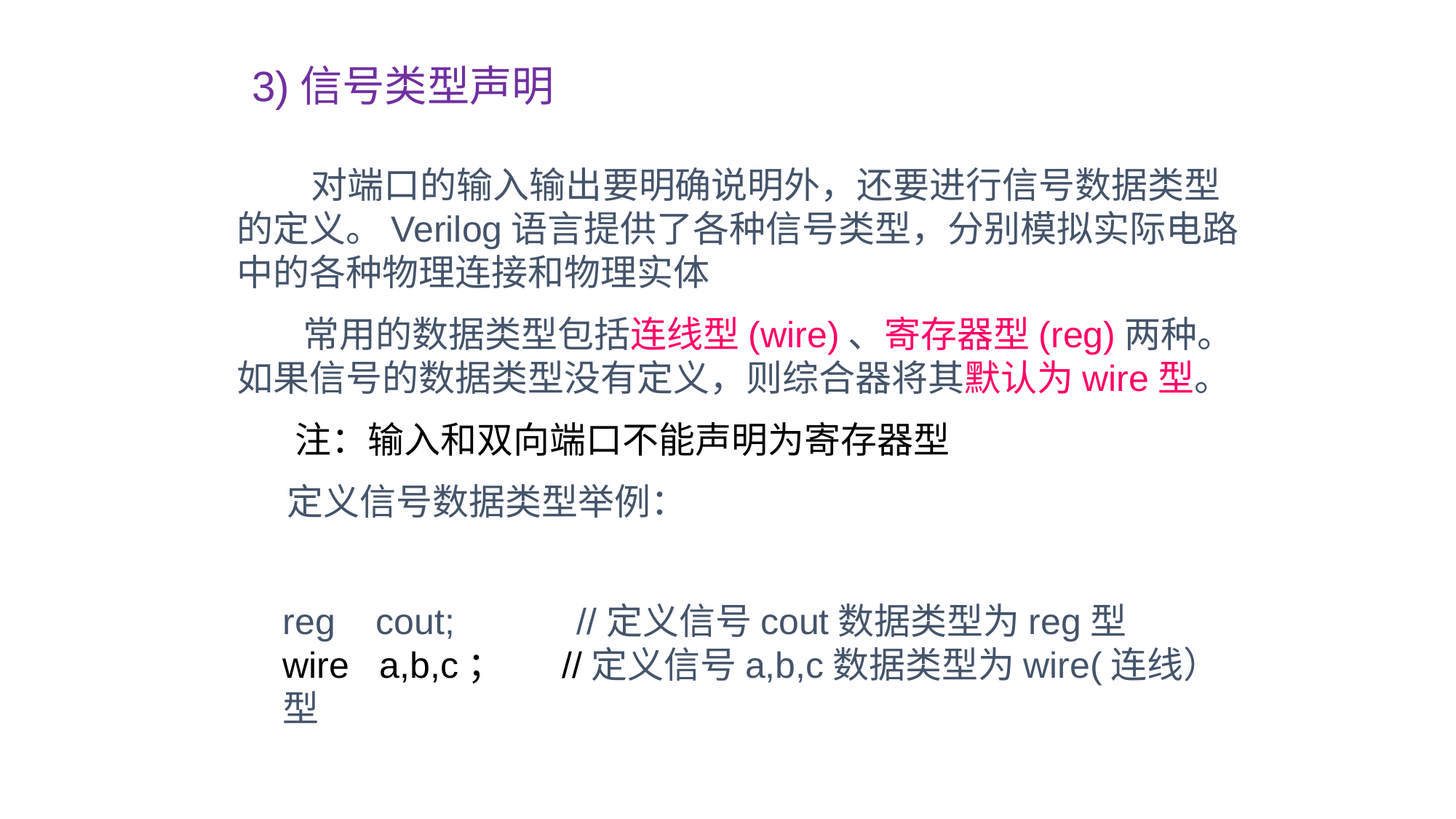

3)信号类型声明
        对端口的输入输出要明确说明外，还要进行信号数据类型的定义。Verilog语言提供了各种信号类型，分别模拟实际电路中的各种物理连接和物理实体
       常用的数据类型包括连线型(wire)、寄存器型(reg)两种。如果信号的数据类型没有定义，则综合器将其默认为wire型。
      注：输入和双向端口不能声明为寄存器型
     定义信号数据类型举例：
reg    cout;            //定义信号cout数据类型为reg型
wire   a,b,c；      //定义信号a,b,c数据类型为wire(连线）型